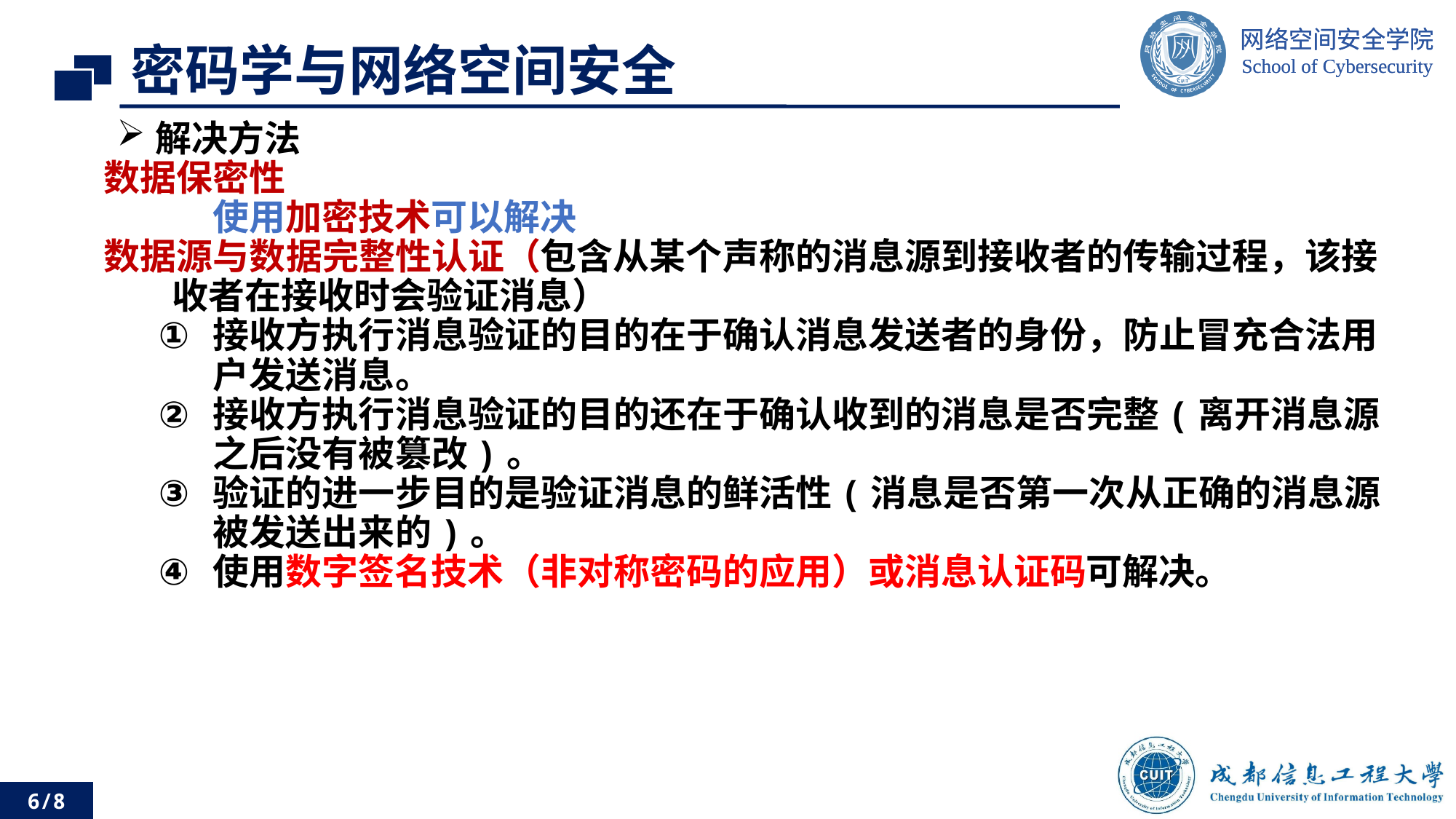

# 密码学与网络空间安全
解决方法
数据保密性
使用加密技术可以解决
数据源与数据完整性认证（包含从某个声称的消息源到接收者的传输过程，该接收者在接收时会验证消息）
接收方执行消息验证的目的在于确认消息发送者的身份，防止冒充合法用户发送消息。
接收方执行消息验证的目的还在于确认收到的消息是否完整(离开消息源之后没有被篡改)。
验证的进一步目的是验证消息的鲜活性(消息是否第一次从正确的消息源被发送出来的)。
使用数字签名技术（非对称密码的应用）或消息认证码可解决。

6/8